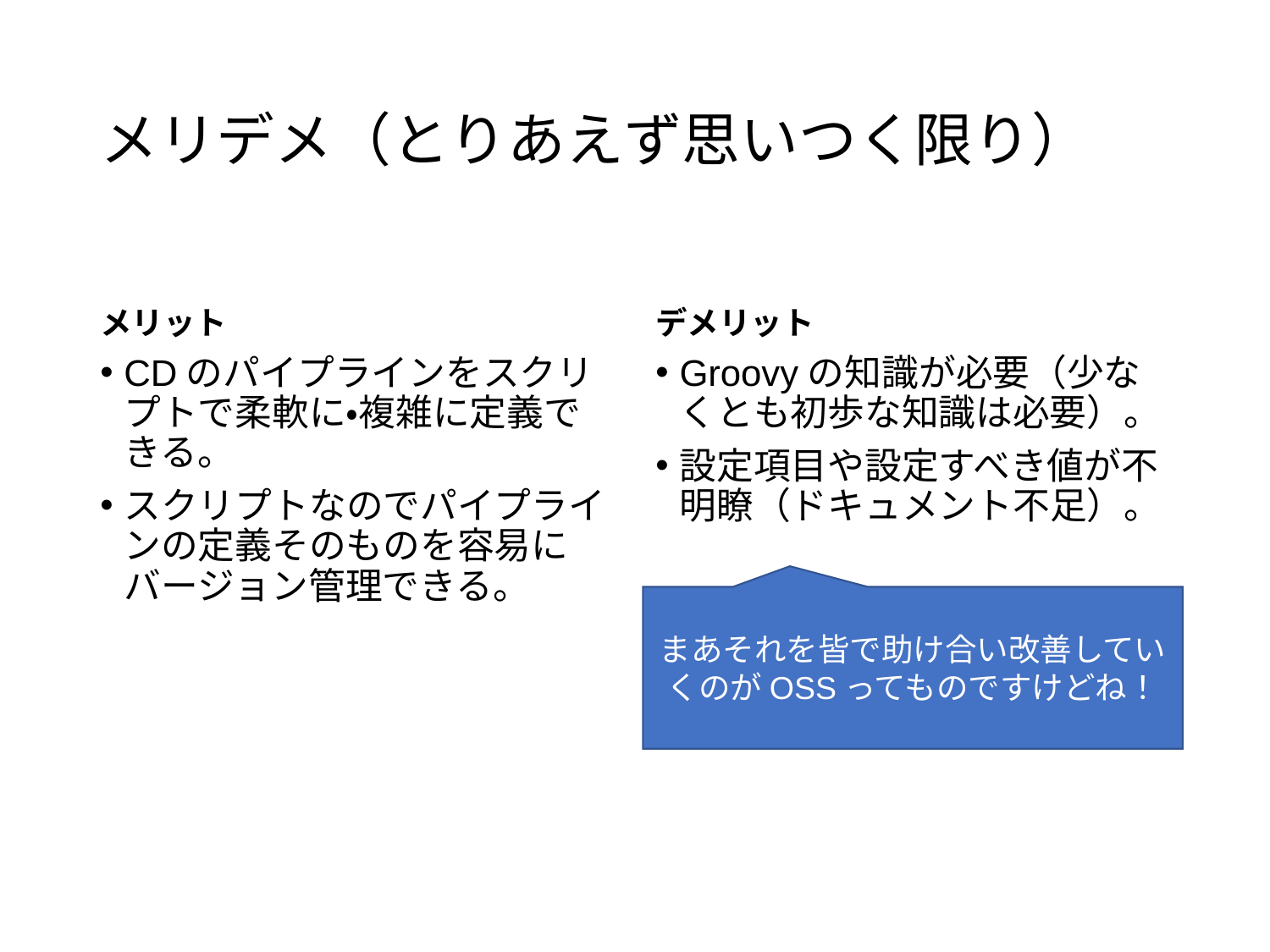

# メリデメ（とりあえず思いつく限り）
メリット
デメリット
CDのパイプラインをスクリプトで柔軟に・複雑に定義できる。
スクリプトなのでパイプラインの定義そのものを容易にバージョン管理できる。
Groovyの知識が必要（少なくとも初歩な知識は必要）。
設定項目や設定すべき値が不明瞭（ドキュメント不足）。
まあそれを皆で助け合い改善していくのがOSSってものですけどね！